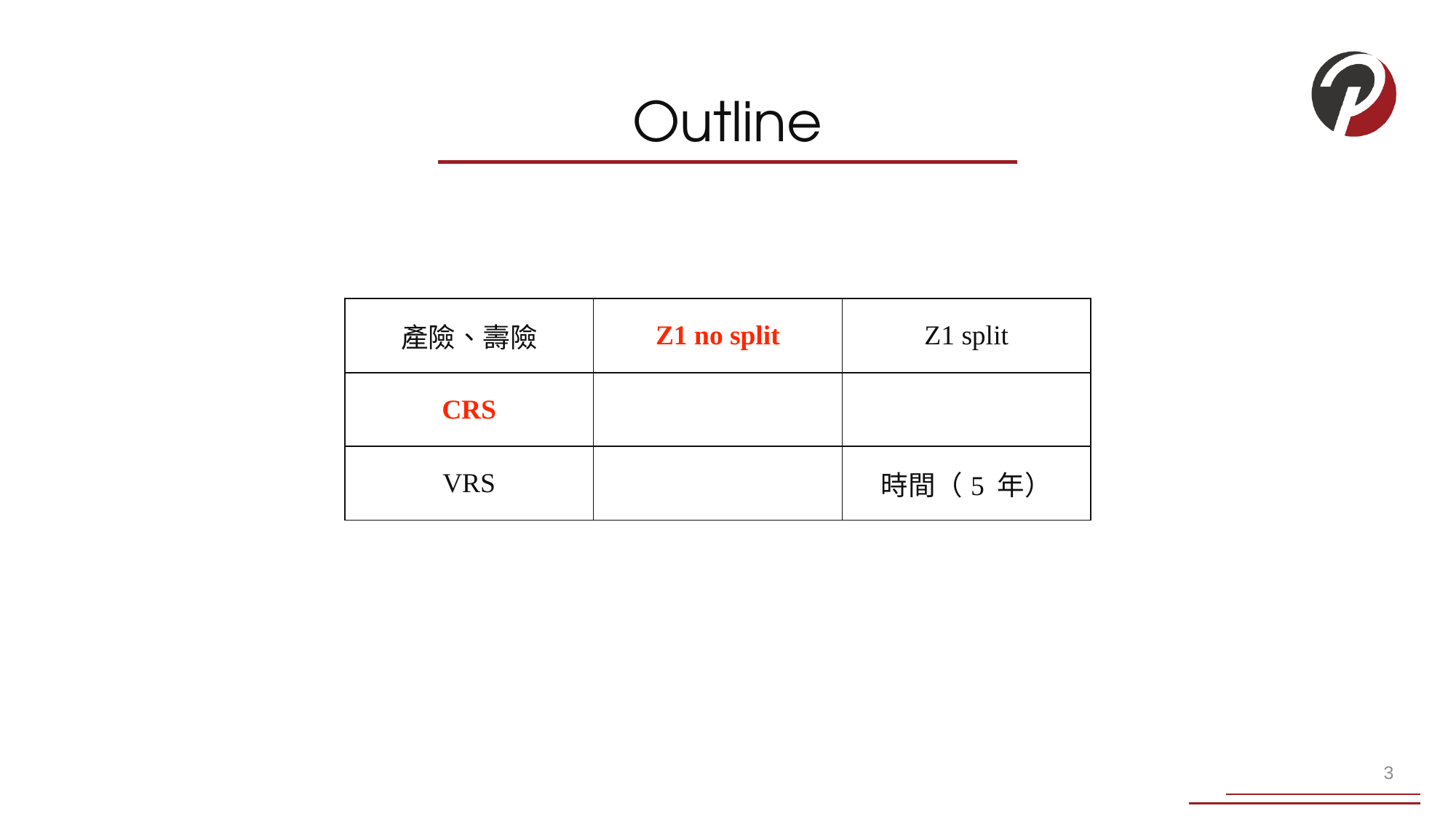

| 產險、壽險 | Z1 no split | Z1 split |
| --- | --- | --- |
| CRS |  |  |
| VRS |  | 時間（5 年） |
3